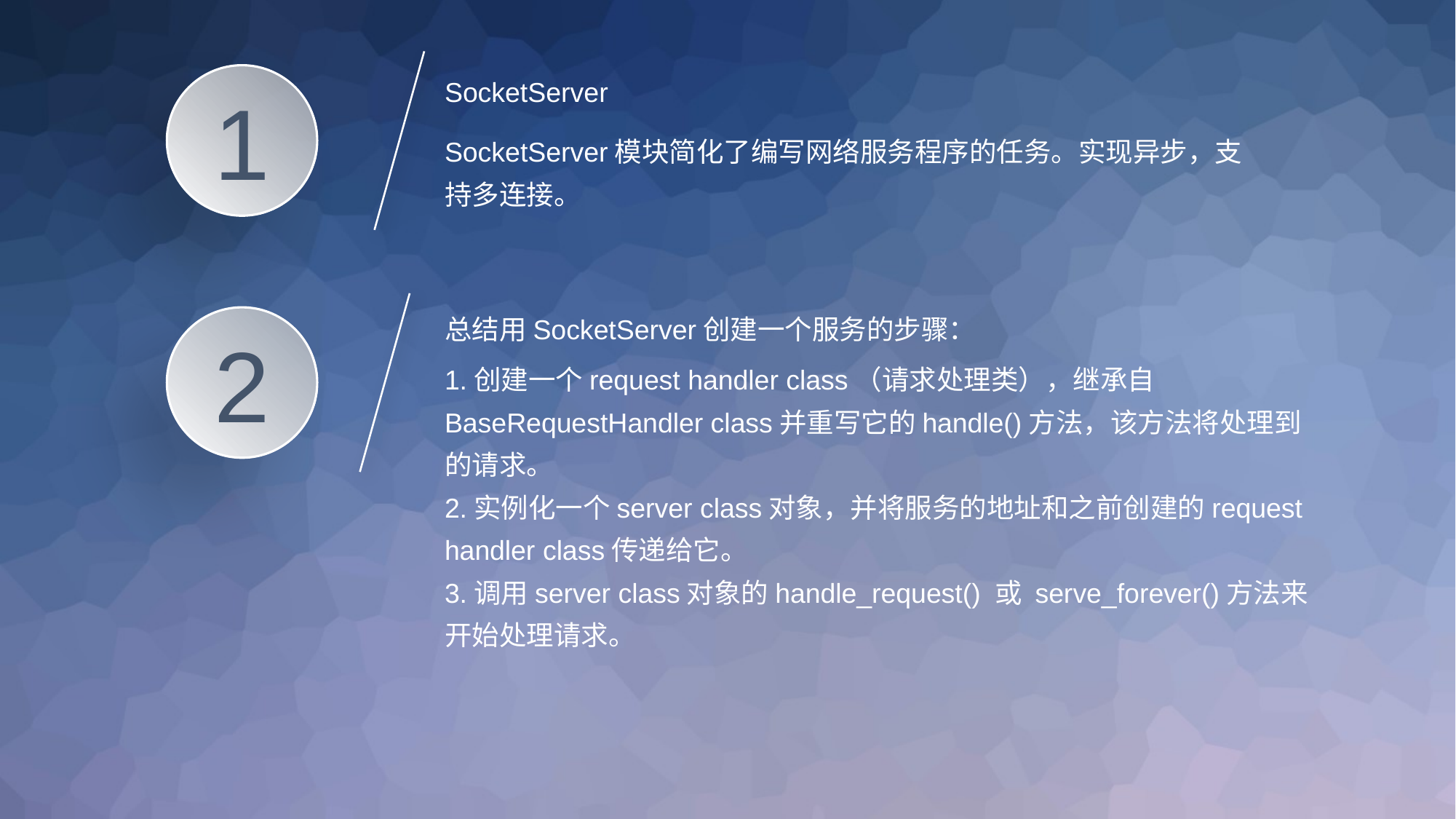

1
SocketServer
SocketServer模块简化了编写网络服务程序的任务。实现异步，支持多连接。
总结用SocketServer创建一个服务的步骤：
1.创建一个request handler class（请求处理类），继承自BaseRequestHandler class并重写它的handle()方法，该方法将处理到的请求。
2.实例化一个server class对象，并将服务的地址和之前创建的request handler class传递给它。
3.调用server class对象的handle_request() 或 serve_forever()方法来开始处理请求。
2